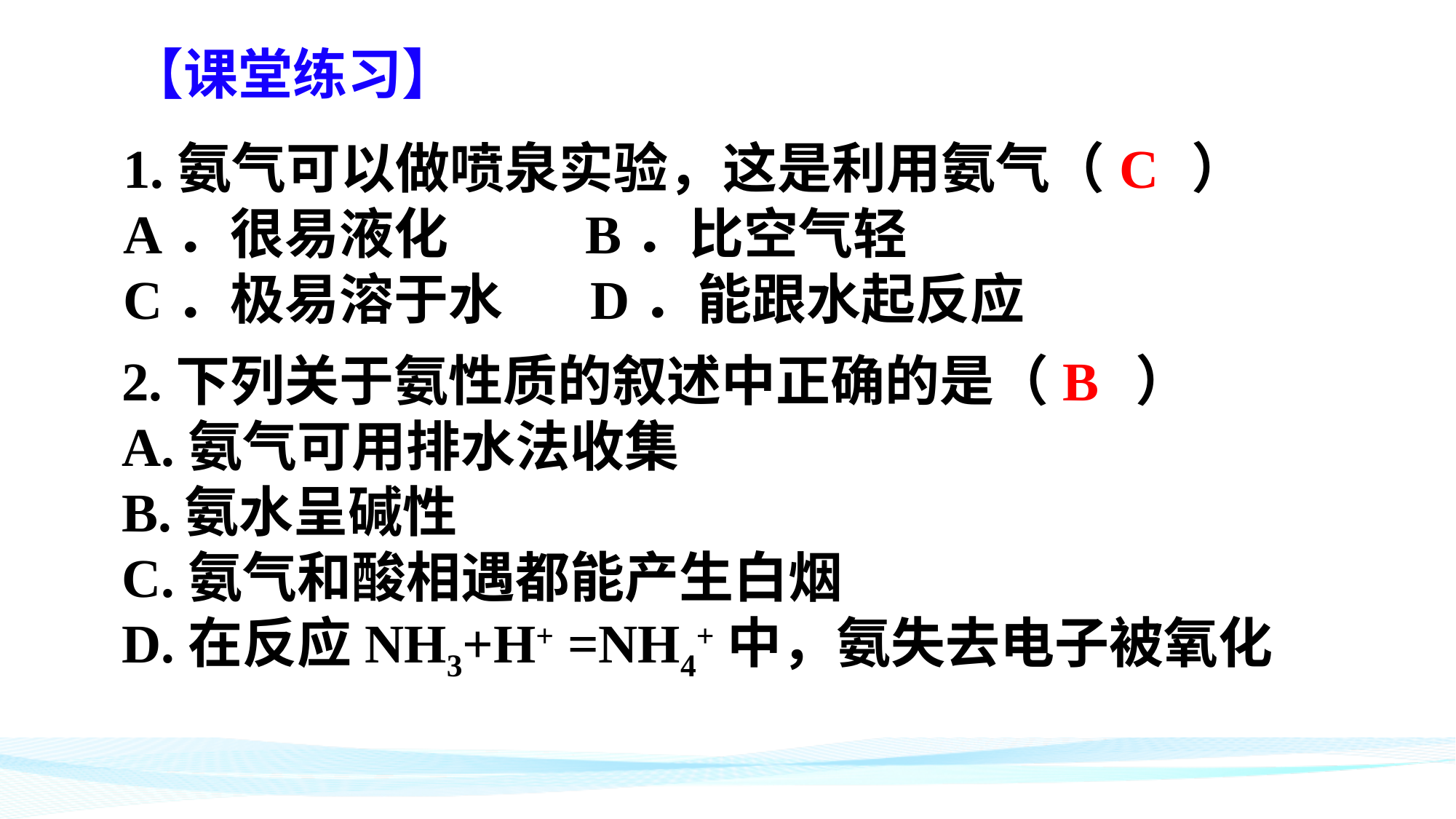

【课堂练习】
1.氨气可以做喷泉实验，这是利用氨气（       ）
A．很易液化          B．比空气轻
C．极易溶于水      D．能跟水起反应
C
2.下列关于氨性质的叙述中正确的是（       ）
A.氨气可用排水法收集
B.氨水呈碱性
C.氨气和酸相遇都能产生白烟
D.在反应NH3+H+ =NH4+中，氨失去电子被氧化
B